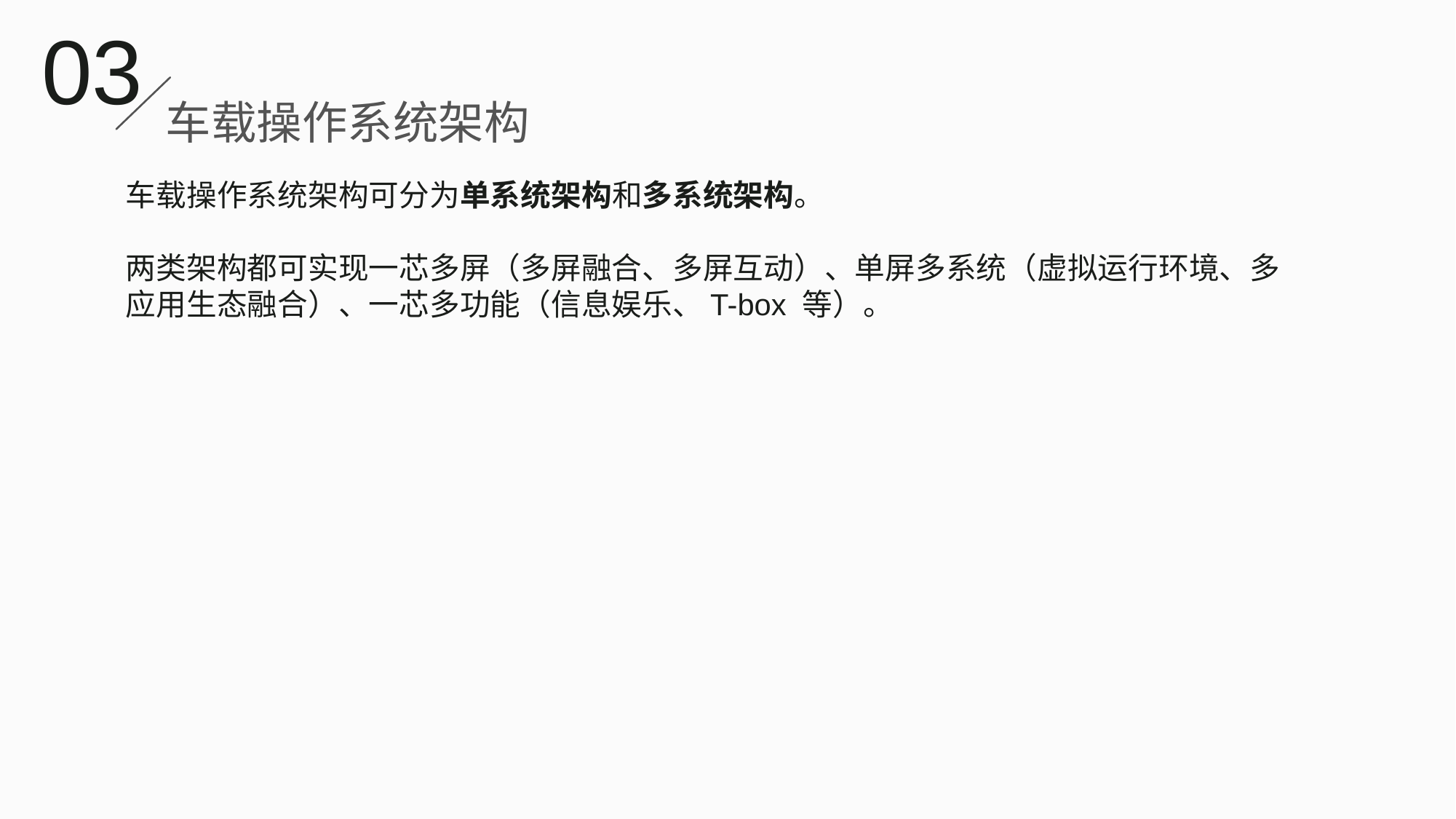

03
车载操作系统架构
车载操作系统架构可分为单系统架构和多系统架构。

两类架构都可实现一芯多屏（多屏融合、多屏互动）、单屏多系统（虚拟运行环境、多应用生态融合）、一芯多功能（信息娱乐、T-box 等）。